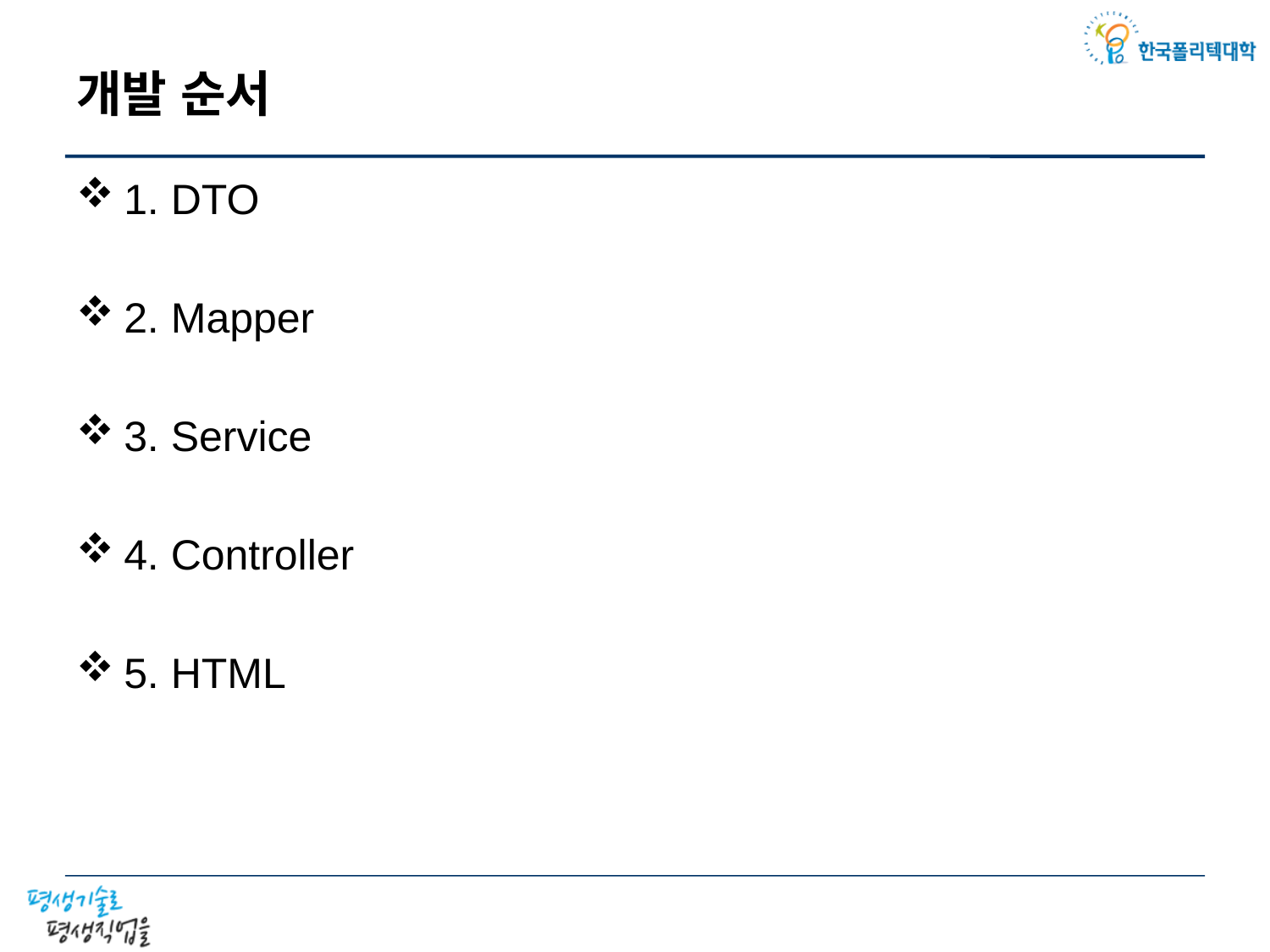

# 개발 순서
1. DTO

2. Mapper

3. Service

4. Controller

5. HTML